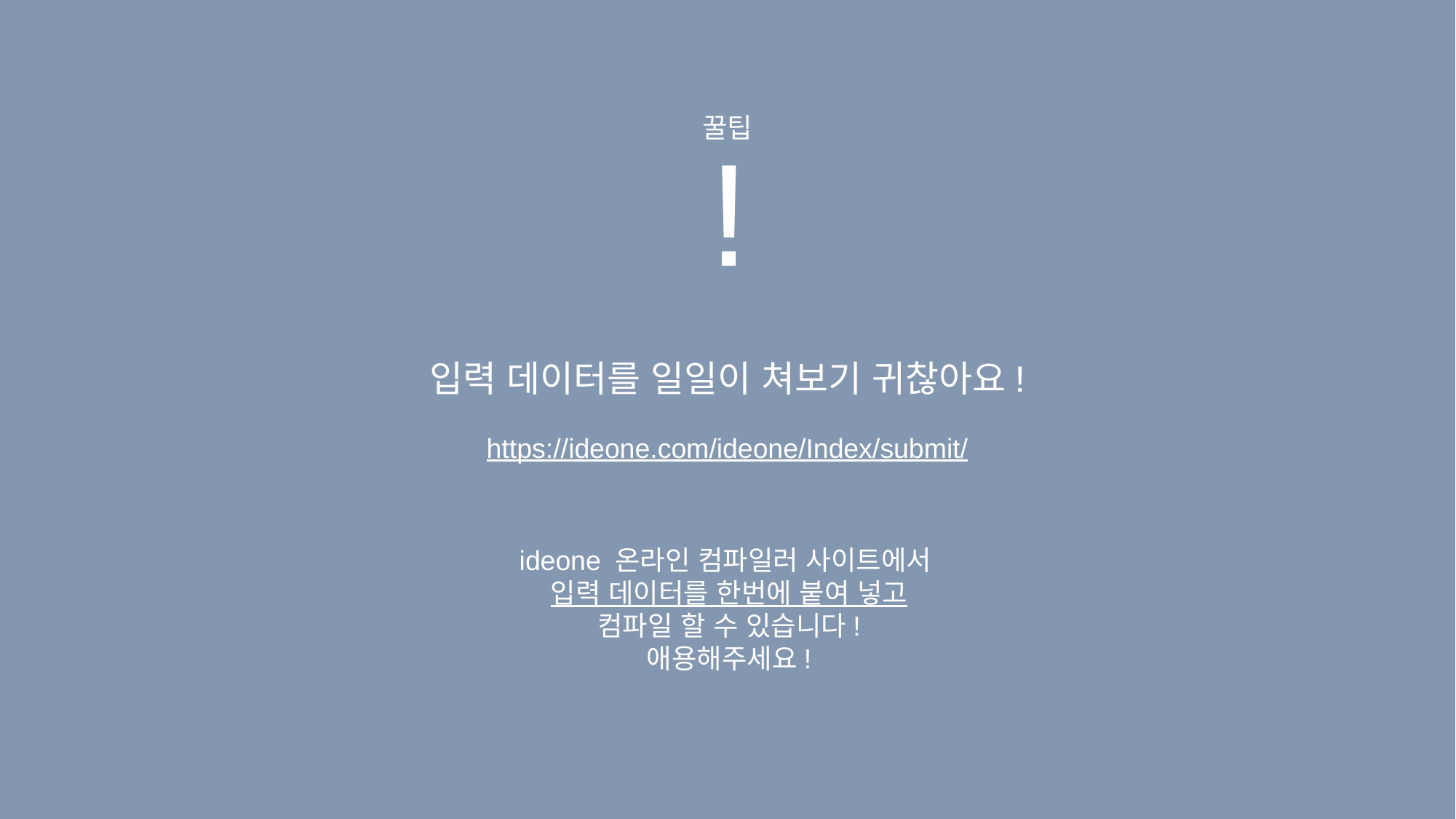

꿀팁
!
입력 데이터를 일일이 쳐보기 귀찮아요!

https://ideone.com/ideone/Index/submit/
ideone 온라인 컴파일러 사이트에서
입력 데이터를 한번에 붙여 넣고
컴파일 할 수 있습니다!
애용해주세요!